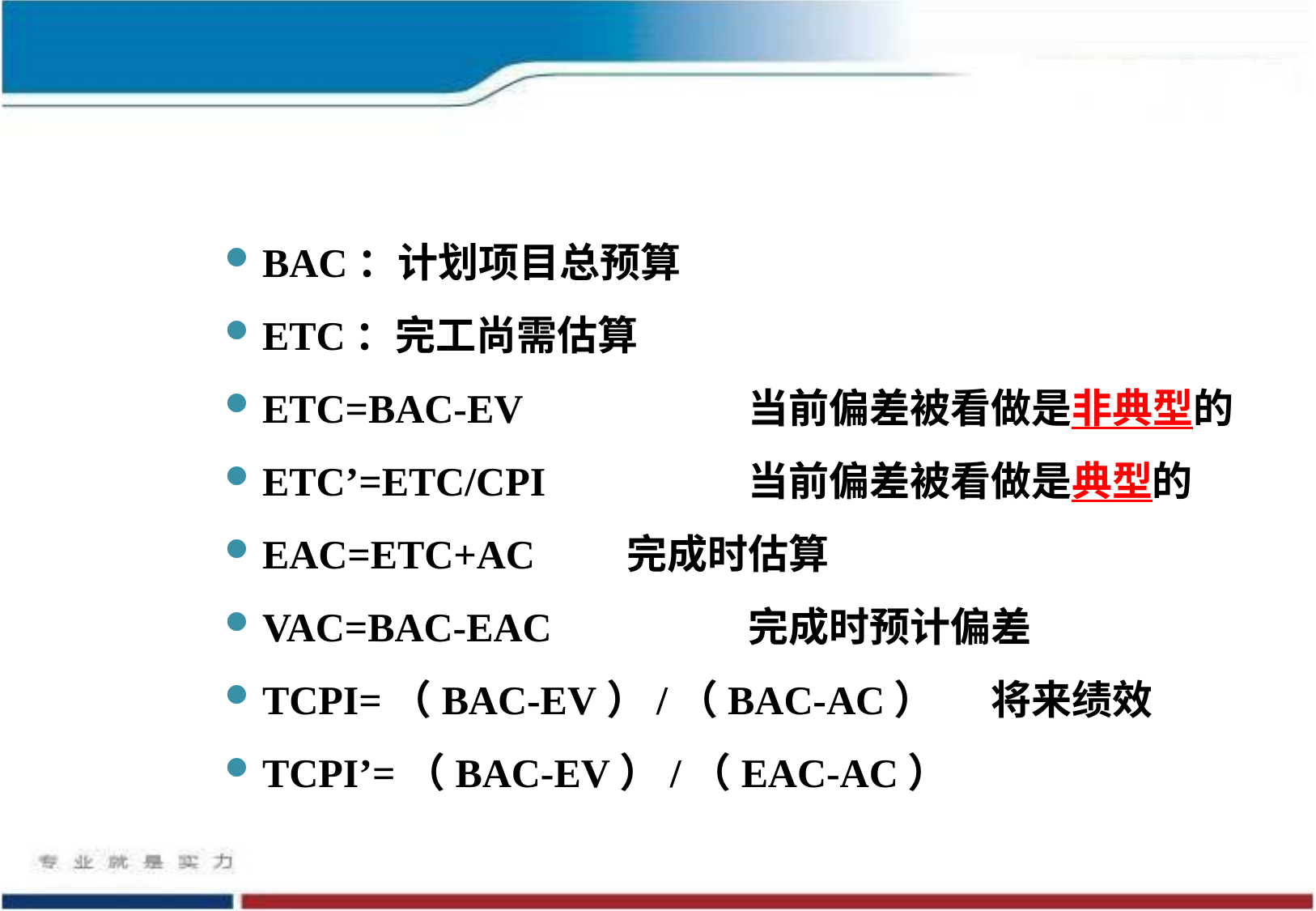

BAC：计划项目总预算
ETC：完工尚需估算
ETC=BAC-EV		当前偏差被看做是非典型的
ETC’=ETC/CPI		当前偏差被看做是典型的
EAC=ETC+AC       	完成时估算
VAC=BAC-EAC		完成时预计偏差
TCPI=（BAC-EV）/（BAC-AC）	将来绩效
TCPI’=（BAC-EV）/（EAC-AC）